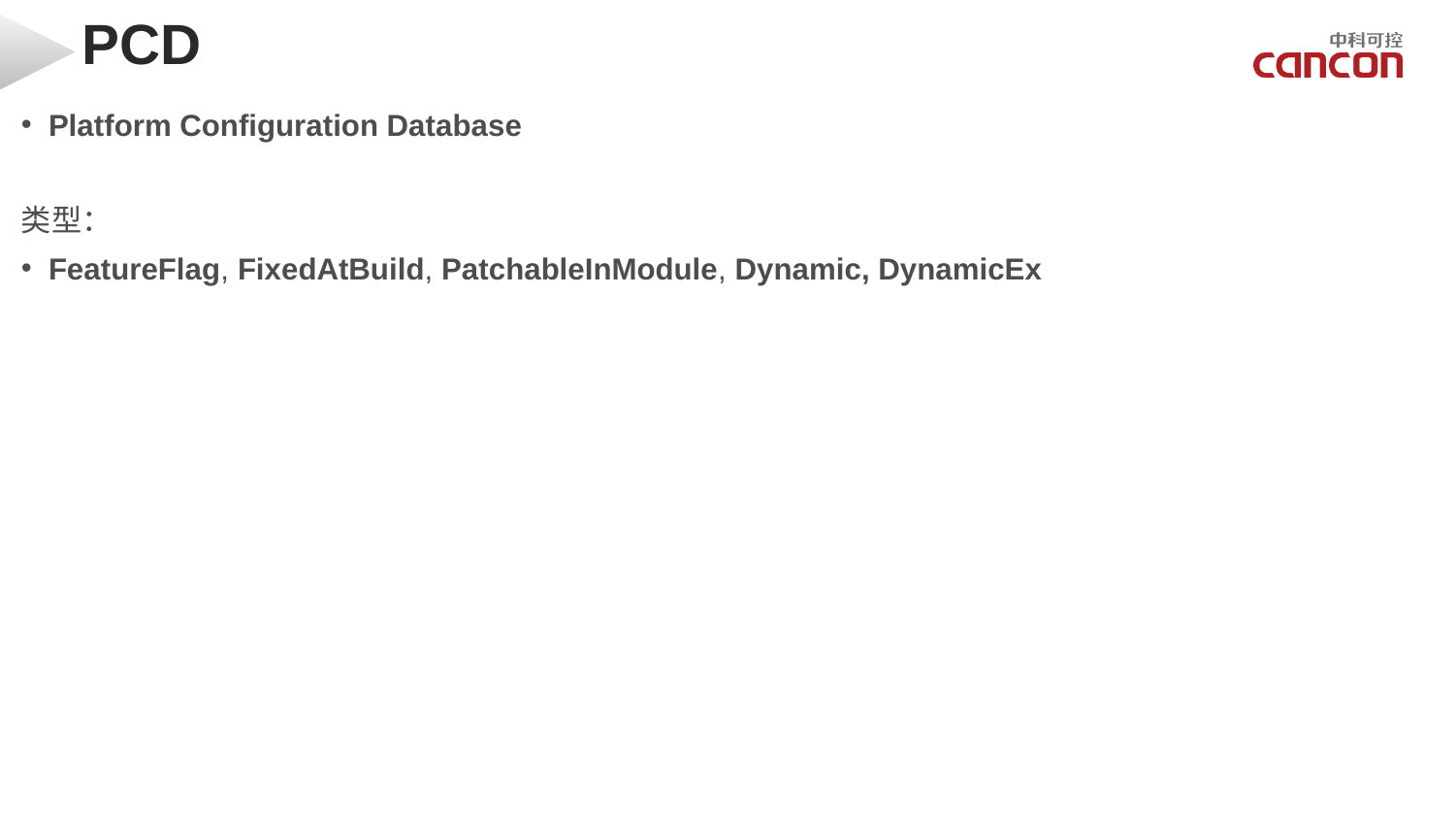

# PCD
Platform Configuration Database

类型：
FeatureFlag, FixedAtBuild, PatchableInModule, Dynamic, DynamicEx